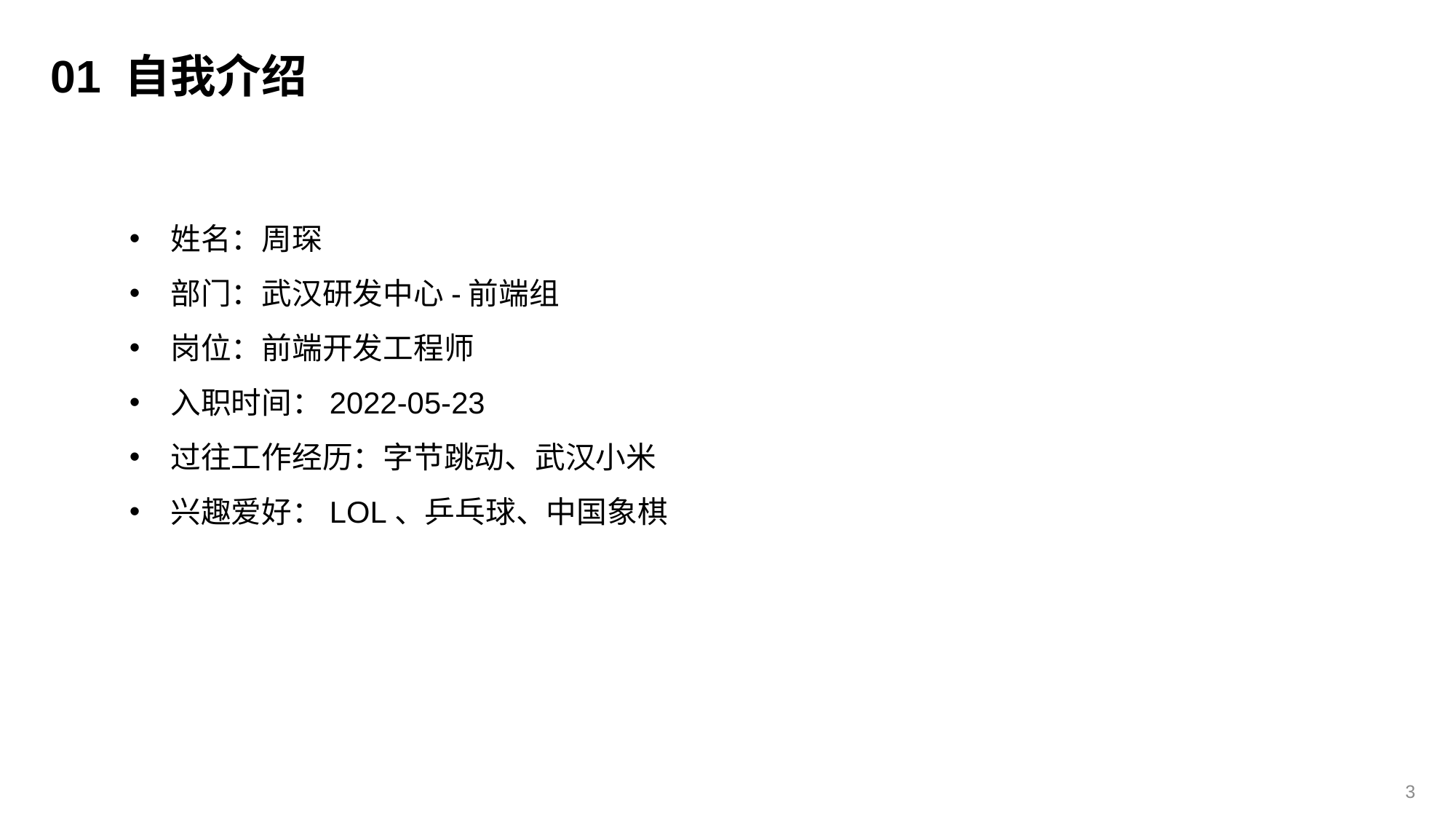

# 01 自我介绍

姓名：周琛
部门：武汉研发中心-前端组
岗位：前端开发工程师
入职时间：2022-05-23
过往工作经历：字节跳动、武汉小米
兴趣爱好：LOL、乒乓球、中国象棋